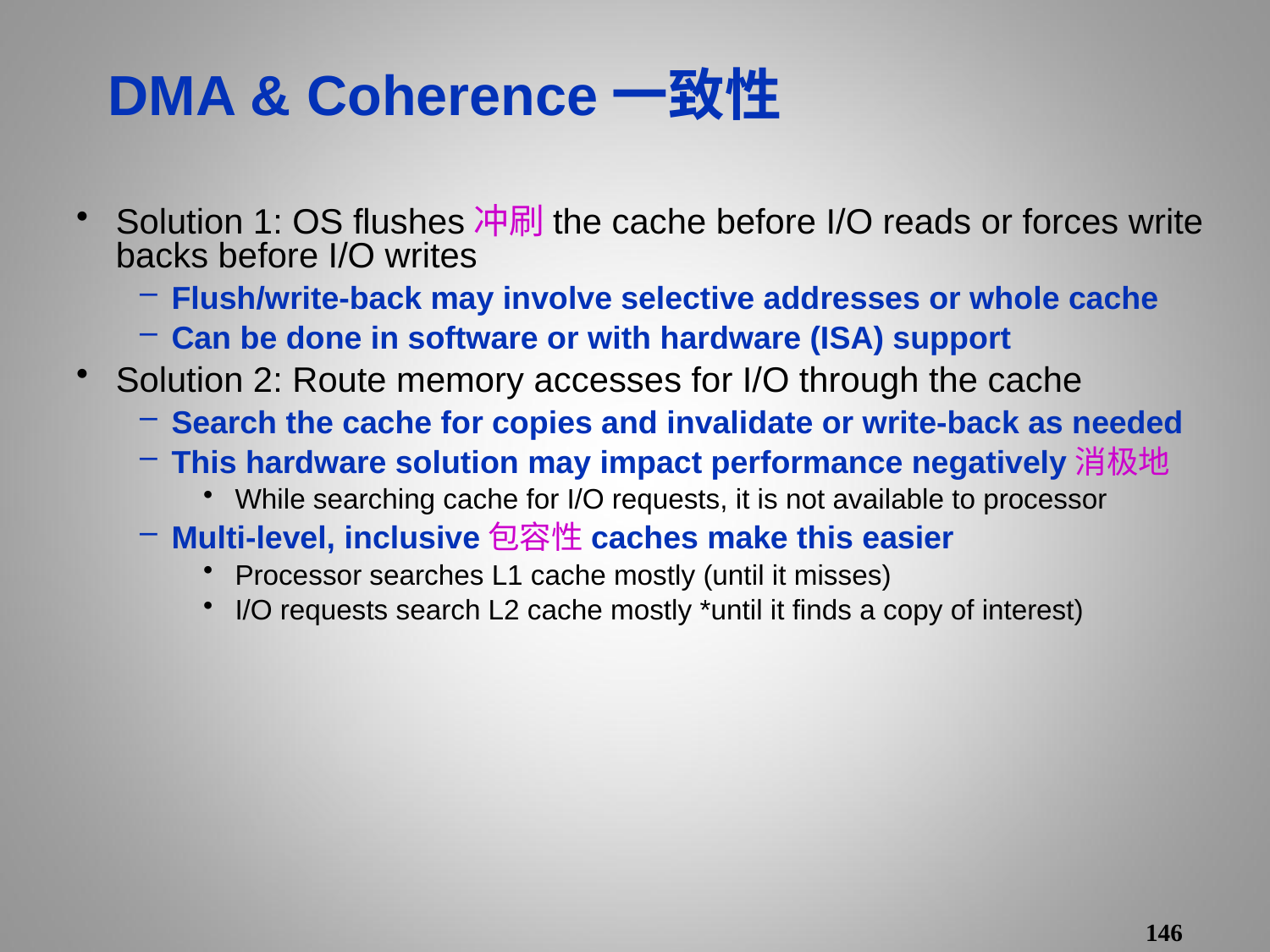

# DMA & Coherence一致性
Solution 1: OS flushes冲刷the cache before I/O reads or forces write backs before I/O writes
Flush/write-back may involve selective addresses or whole cache
Can be done in software or with hardware (ISA) support
Solution 2: Route memory accesses for I/O through the cache
Search the cache for copies and invalidate or write-back as needed
This hardware solution may impact performance negatively消极地
While searching cache for I/O requests, it is not available to processor
Multi-level, inclusive包容性caches make this easier
Processor searches L1 cache mostly (until it misses)
I/O requests search L2 cache mostly *until it finds a copy of interest)
146